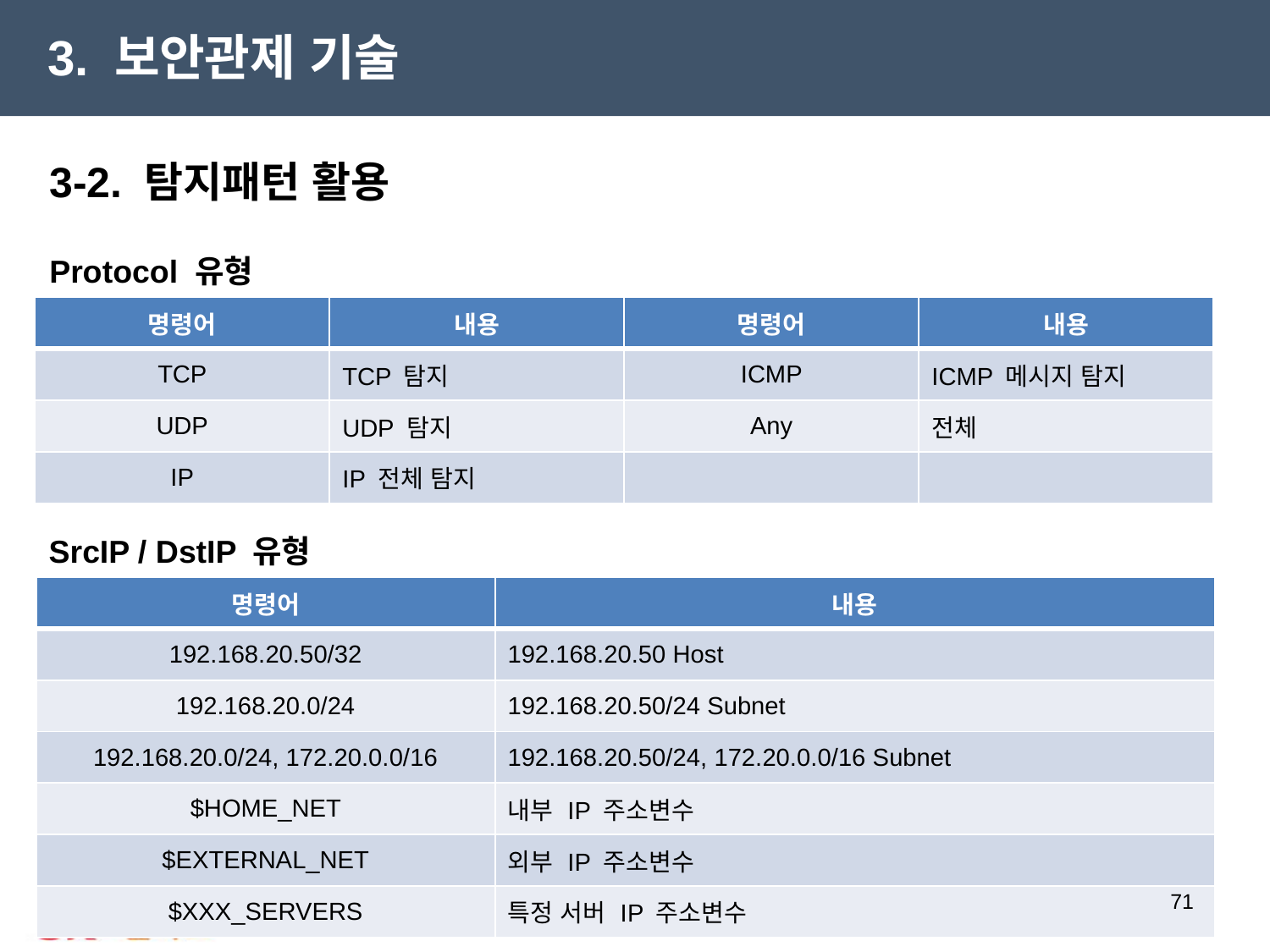

3. 보안관제 기술
3-2. 탐지패턴 활용
Protocol 유형
| 명령어 | 내용 | 명령어 | 내용 |
| --- | --- | --- | --- |
| TCP | TCP 탐지 | ICMP | ICMP 메시지 탐지 |
| UDP | UDP 탐지 | Any | 전체 |
| IP | IP 전체 탐지 |  |  |
SrcIP / DstIP 유형
| 명령어 | 내용 |
| --- | --- |
| 192.168.20.50/32 | 192.168.20.50 Host |
| 192.168.20.0/24 | 192.168.20.50/24 Subnet |
| 192.168.20.0/24, 172.20.0.0/16 | 192.168.20.50/24, 172.20.0.0/16 Subnet |
| $HOME\_NET | 내부 IP 주소변수 |
| $EXTERNAL\_NET | 외부 IP 주소변수 |
| $XXX\_SERVERS | 특정 서버 IP 주소변수 |
71